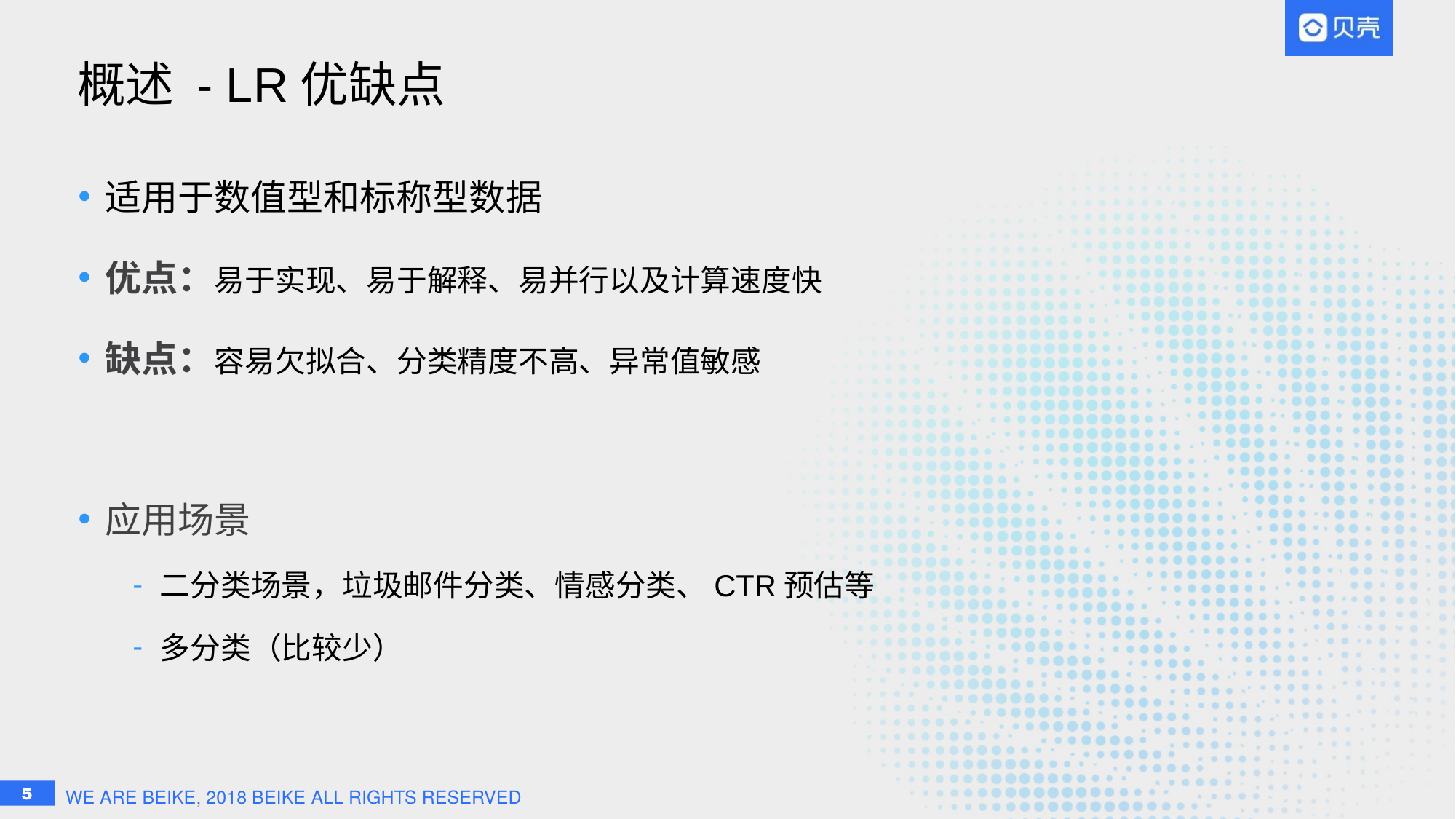

# 概述 - LR优缺点
适用于数值型和标称型数据
优点：易于实现、易于解释、易并行以及计算速度快
缺点：容易欠拟合、分类精度不高、异常值敏感

应用场景
二分类场景，垃圾邮件分类、情感分类、CTR预估等
多分类（比较少）